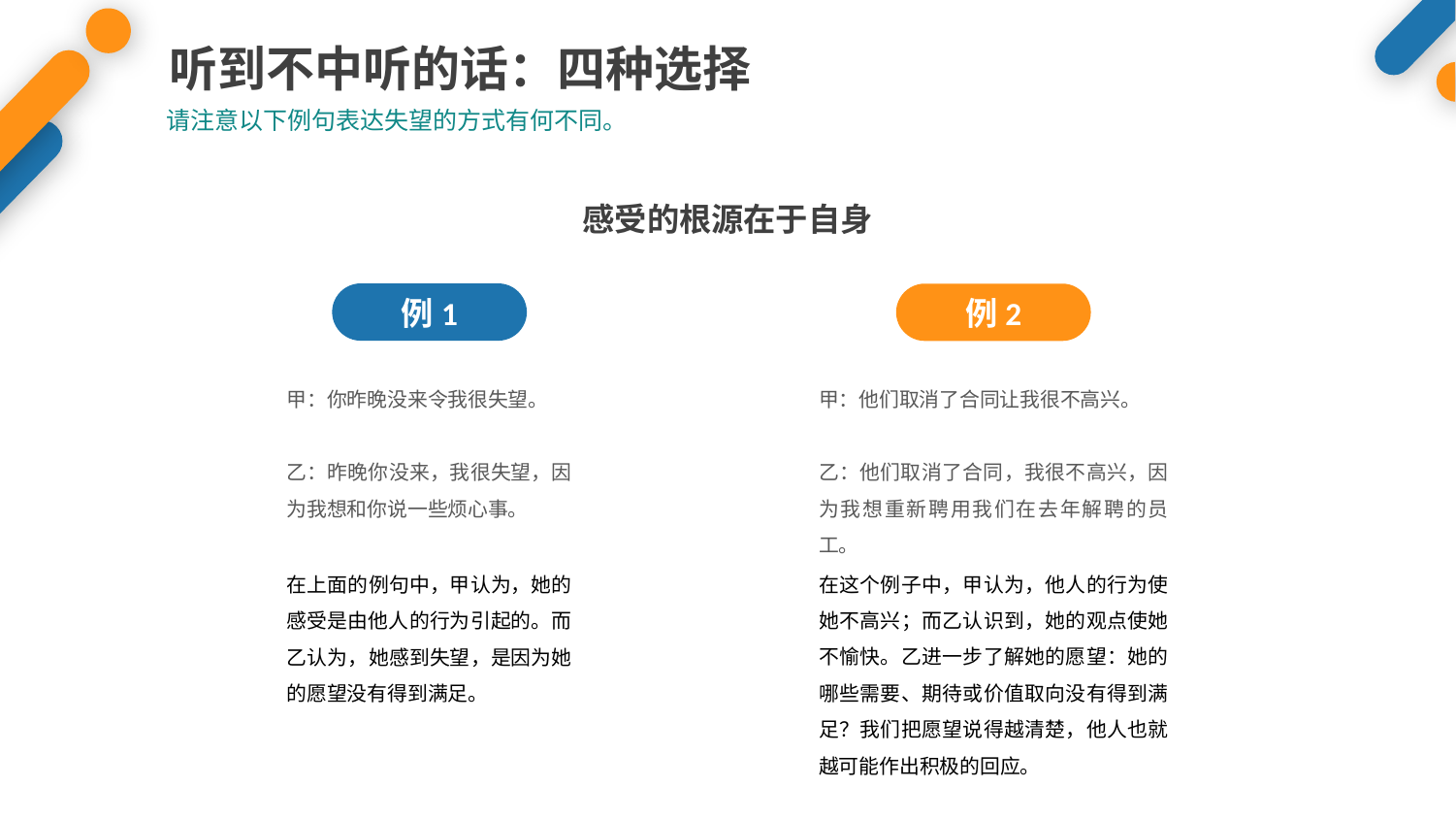

听到不中听的话：四种选择
请注意以下例句表达失望的方式有何不同。
感受的根源在于自身
例1
例2
甲：他们取消了合同让我很不高兴。

乙：他们取消了合同，我很不高兴，因为我想重新聘用我们在去年解聘的员工。
甲：你昨晚没来令我很失望。

乙：昨晚你没来，我很失望，因为我想和你说一些烦心事。
在这个例子中，甲认为，他人的行为使她不高兴；而乙认识到，她的观点使她不愉快。乙进一步了解她的愿望：她的哪些需要、期待或价值取向没有得到满足？我们把愿望说得越清楚，他人也就越可能作出积极的回应。
在上面的例句中，甲认为，她的感受是由他人的行为引起的。而乙认为，她感到失望，是因为她的愿望没有得到满足。